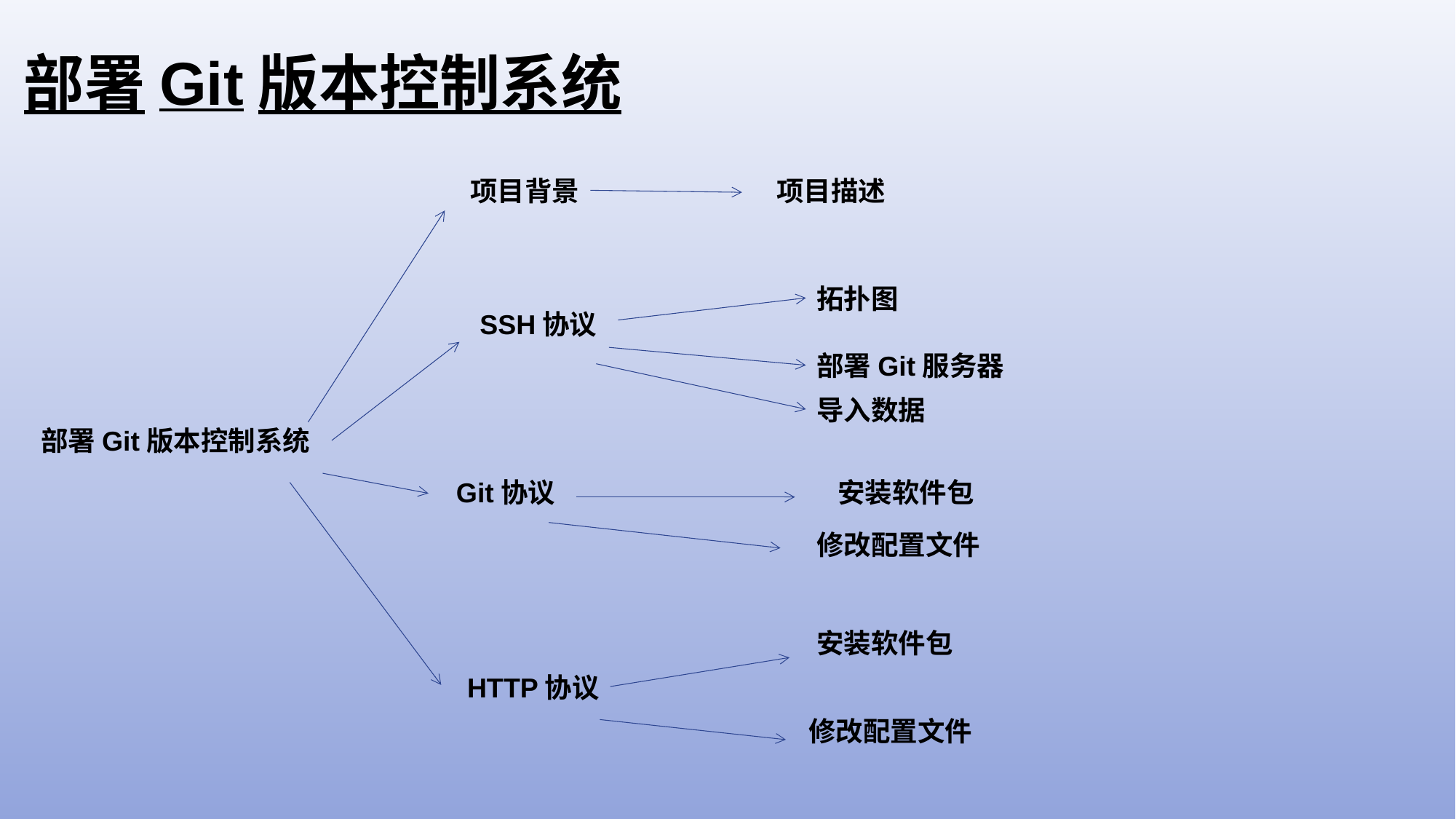

部署Git版本控制系统
项目背景
项目描述
拓扑图
SSH协议
部署Git服务器
导入数据
部署Git版本控制系统
Git协议
安装软件包
修改配置文件
安装软件包
HTTP协议
修改配置文件